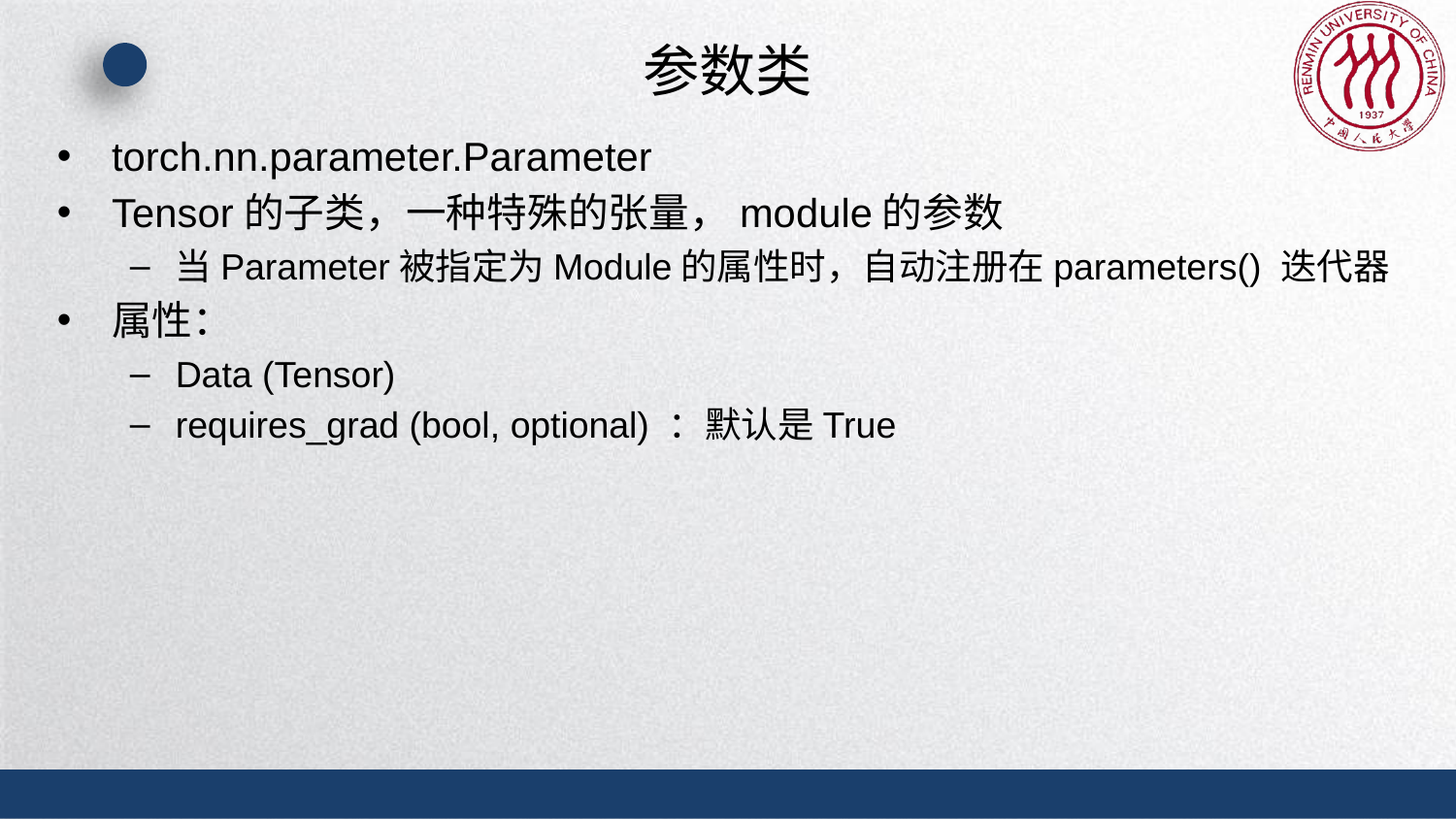

# 参数类
torch.nn.parameter.Parameter
Tensor的子类，一种特殊的张量，module的参数
当Parameter被指定为Module的属性时，自动注册在parameters() 迭代器
属性：
Data (Tensor)
requires_grad (bool, optional) ：默认是True